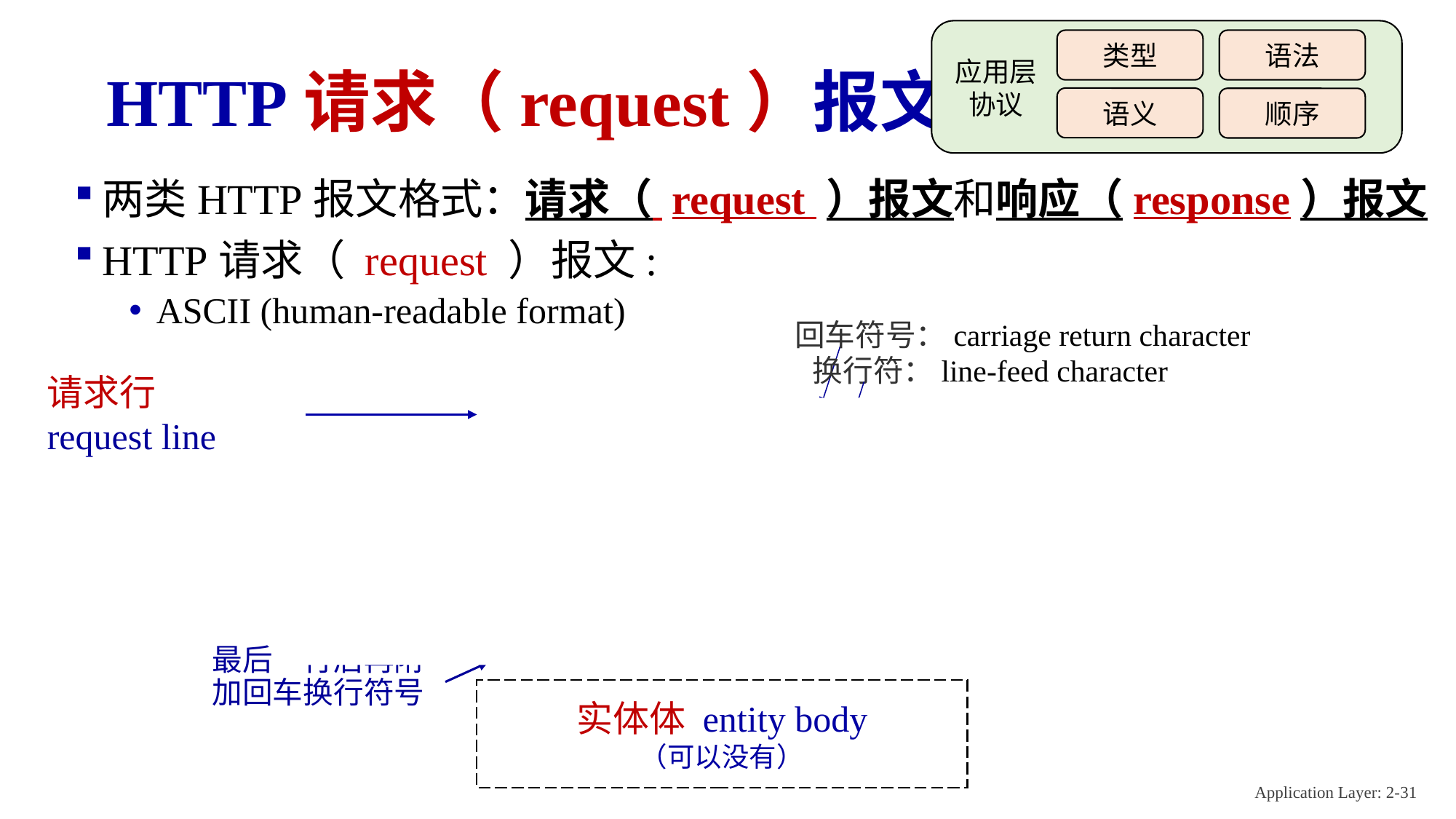

语法
类型
应用层协议
语义
顺序
# HTTP请求（request）报文
两类HTTP报文格式：请求（ request ）报文和响应（response）报文
HTTP请求（ request ）报文:
ASCII (human-readable format)
回车符号：carriage return character

换行符：line-feed character

请求行
request line
GET /index.html HTTP/1.1\r\n
Host: www-net.cs.umass.edu\r\n
User-Agent: Mozilla/5.0 (Macintosh; Intel Mac OS X 10.15; rv:80.0) Gecko/20100101 Firefox/80.0 \r\n
Accept: text/html,application/xhtml+xml\r\n
Accept-Language: en-us,en;q=0.5\r\n
Accept-Encoding: gzip,deflate\r\n
Connection: keep-alive\r\n
\r\n

首部行header lines
最后一行后再附加回车换行符号

实体体 entity body
（可以没有）
Application Layer: 2-31